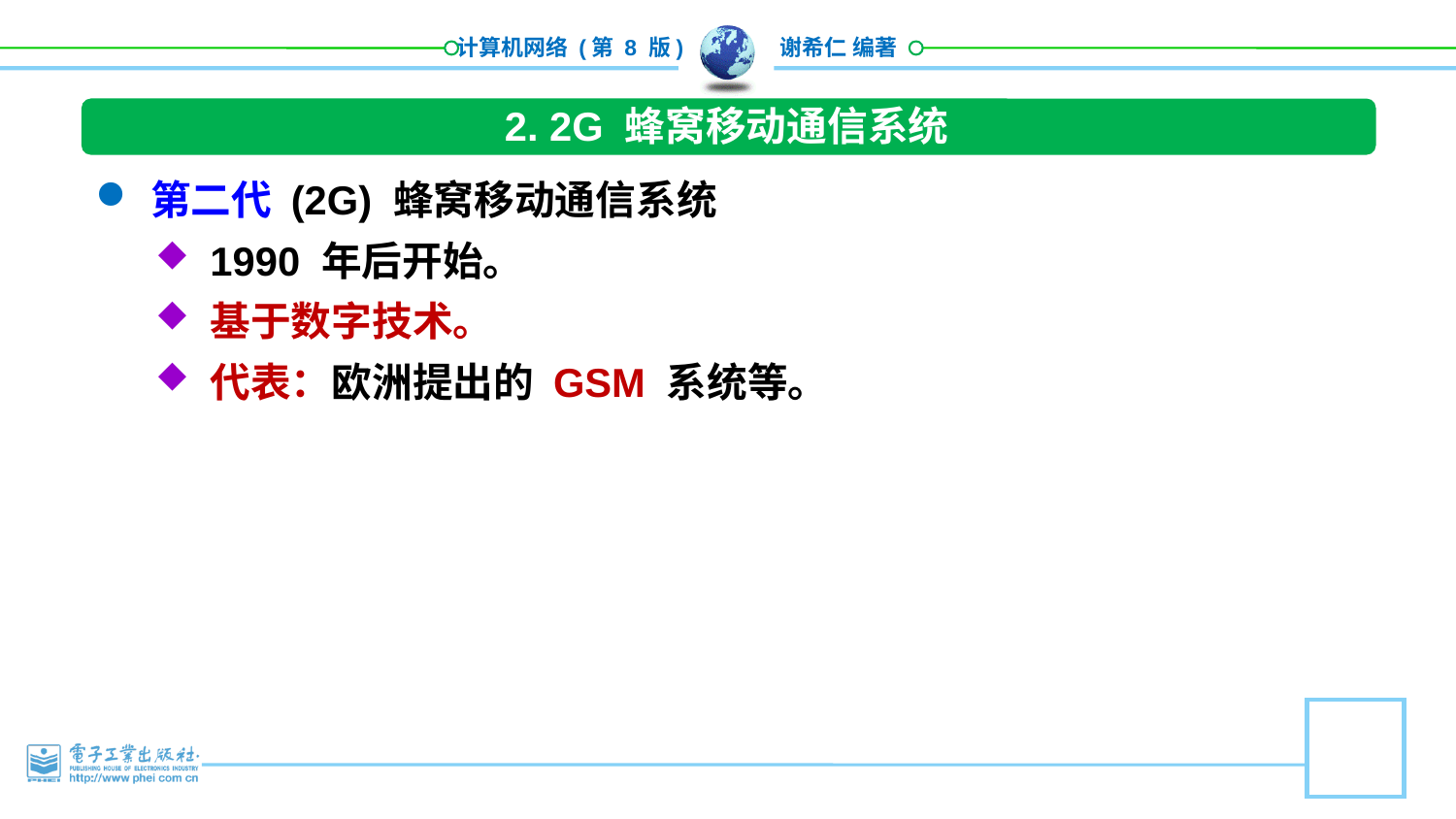

2. 2G 蜂窝移动通信系统

第二代 (2G) 蜂窝移动通信系统
1990 年后开始。
基于数字技术。
代表：欧洲提出的 GSM 系统等。